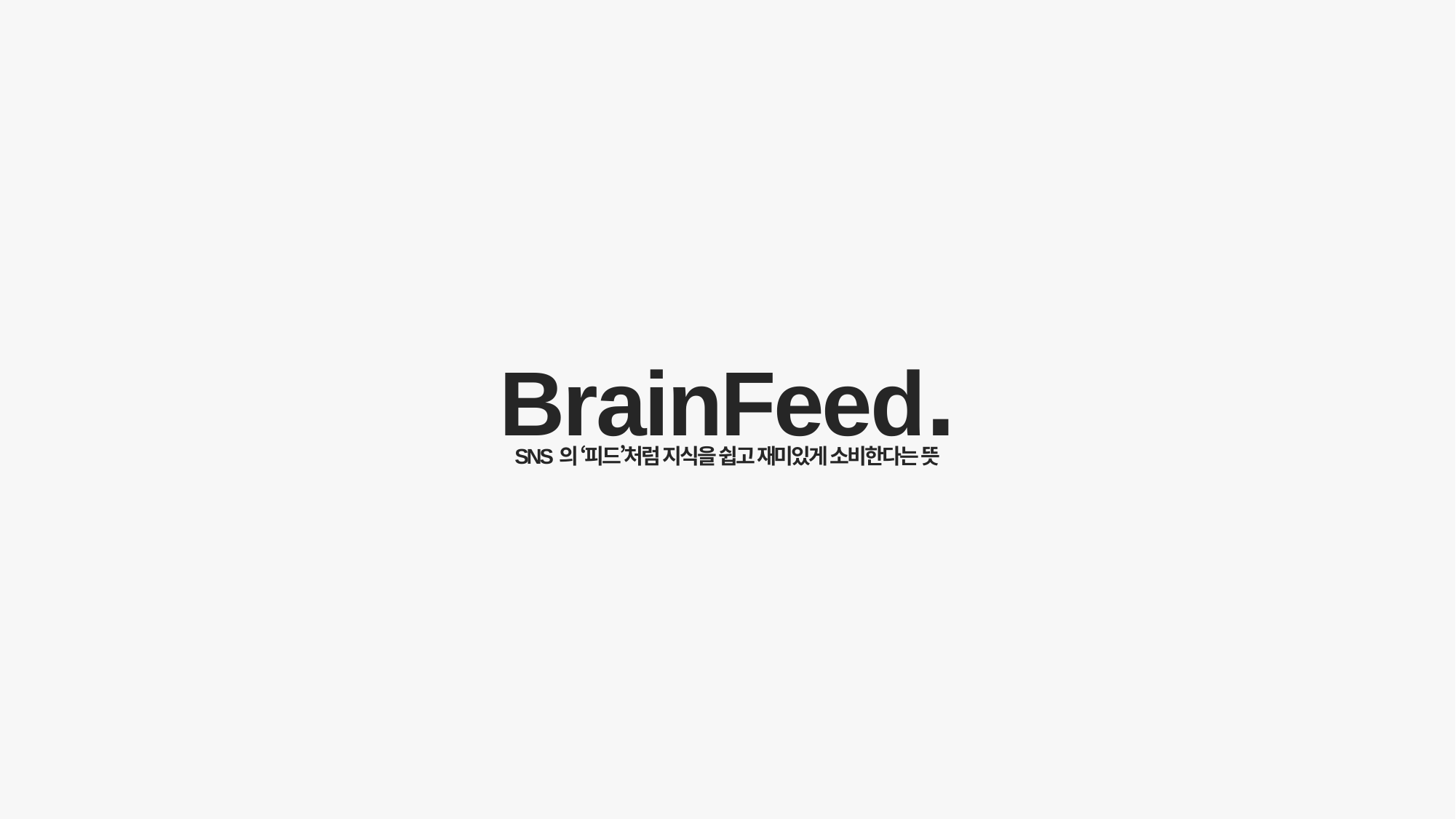

BrainFeed.
SNS의 ‘피드’처럼 지식을 쉽고 재미있게 소비한다는 뜻